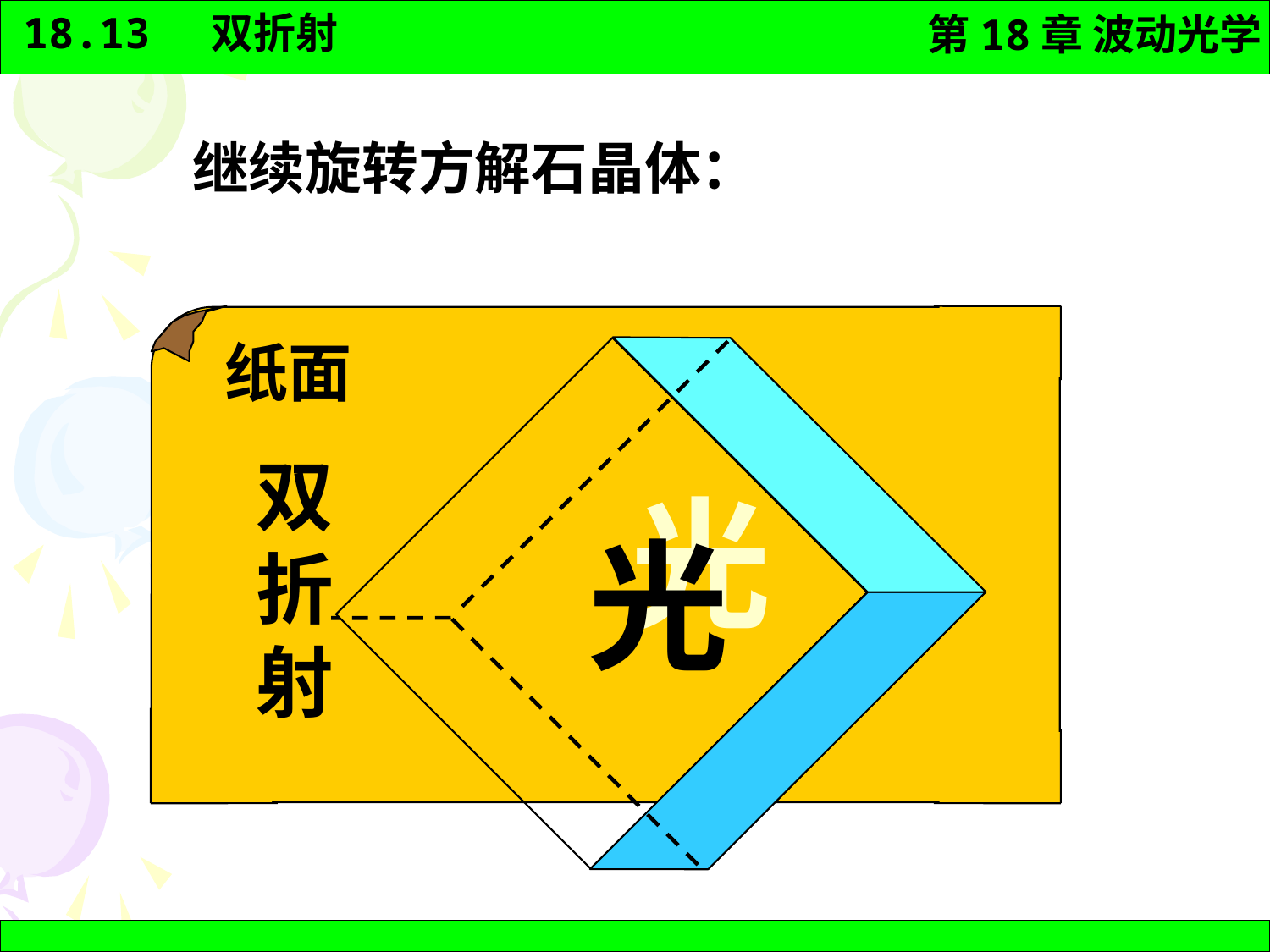

继续旋转方解石晶体：

纸面

方解石
 晶体
双
折
射
光

光